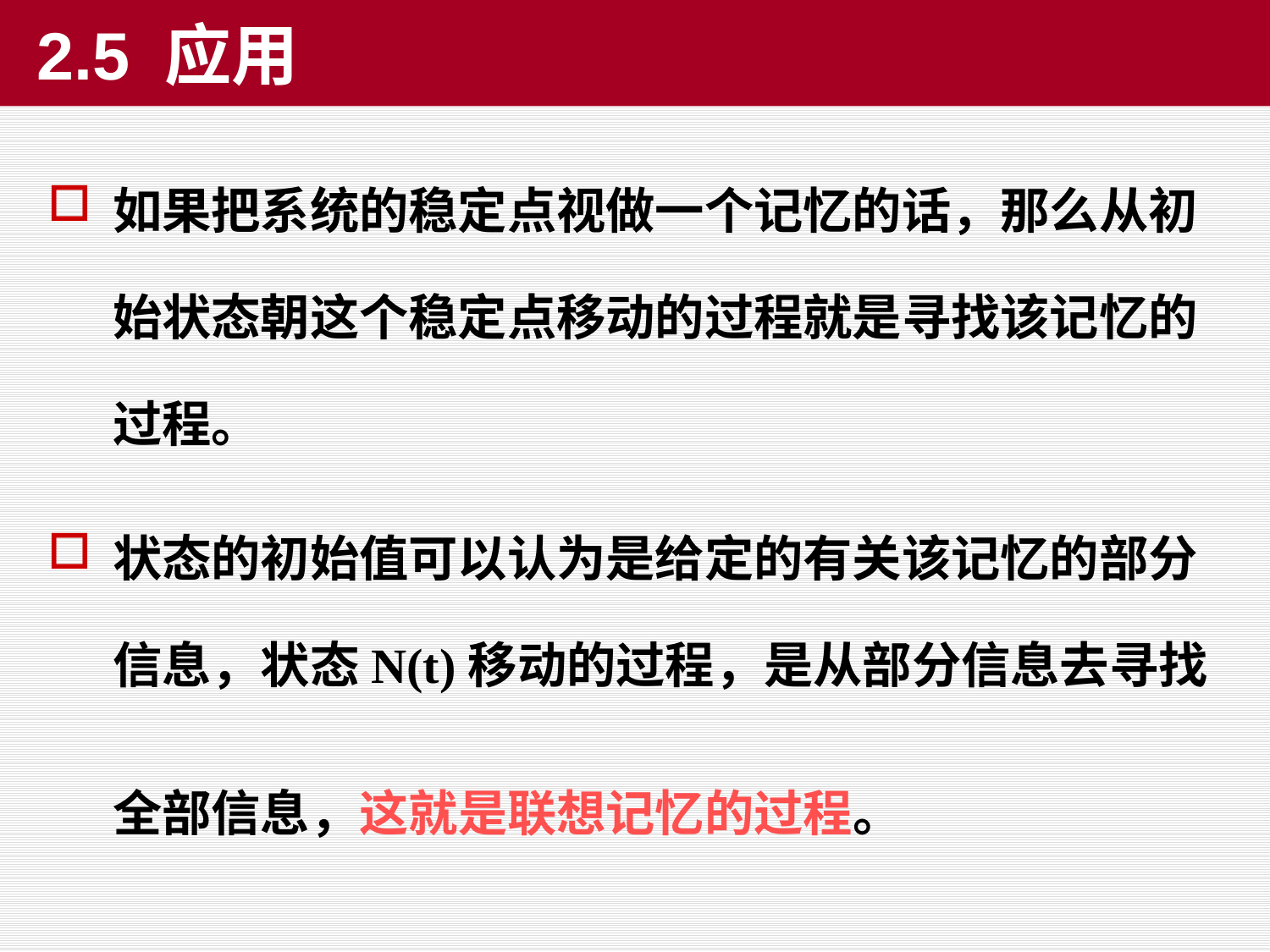

# 2.5 应用
如果把系统的稳定点视做一个记忆的话，那么从初始状态朝这个稳定点移动的过程就是寻找该记忆的过程。
状态的初始值可以认为是给定的有关该记忆的部分信息，状态N(t)移动的过程，是从部分信息去寻找全部信息，这就是联想记忆的过程。